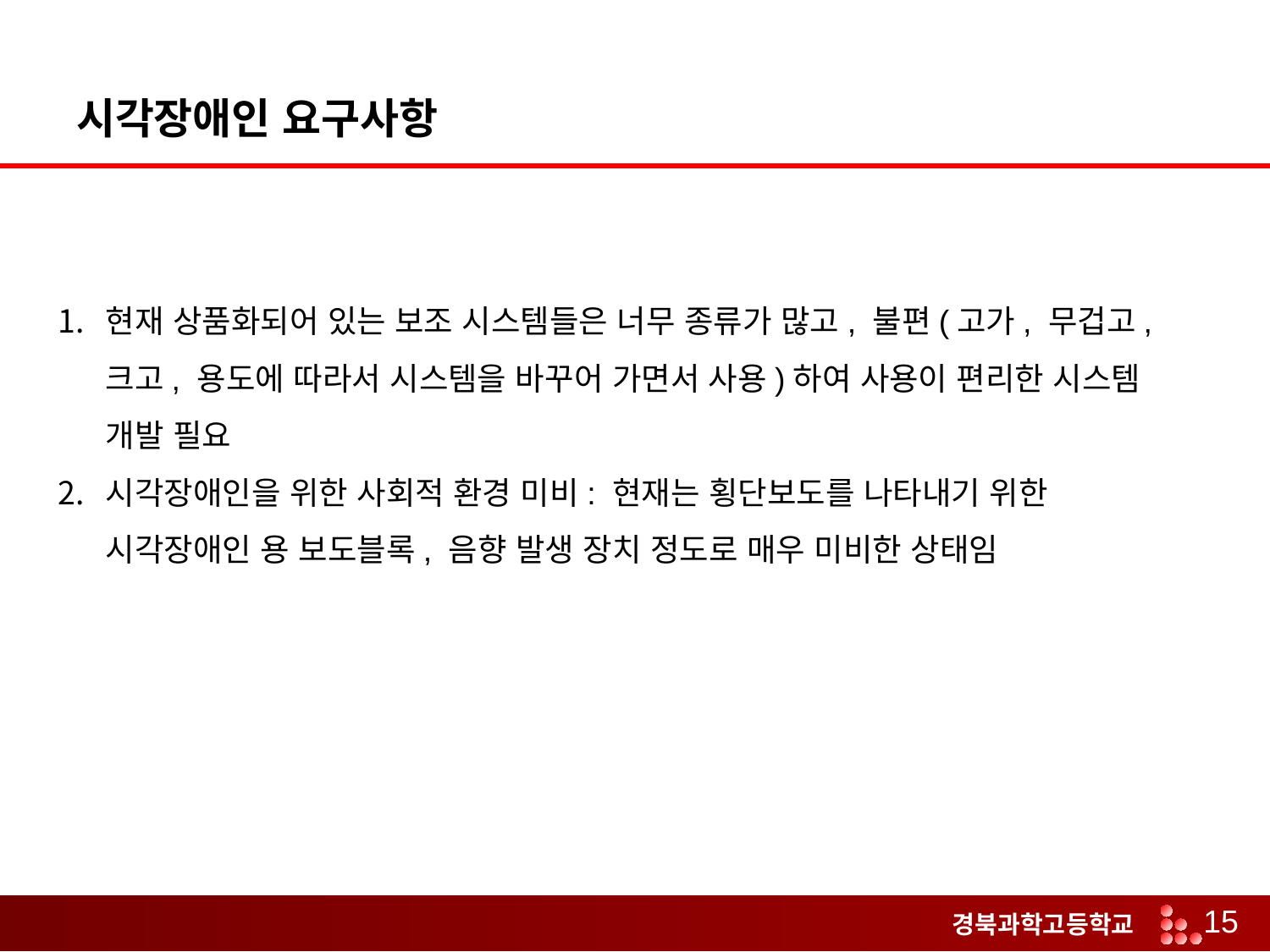

# 시각장애인 요구사항
현재 상품화되어 있는 보조 시스템들은 너무 종류가 많고, 불편(고가, 무겁고, 크고, 용도에 따라서 시스템을 바꾸어 가면서 사용)하여 사용이 편리한 시스템 개발 필요
시각장애인을 위한 사회적 환경 미비: 현재는 횡단보도를 나타내기 위한 시각장애인 용 보도블록, 음향 발생 장치 정도로 매우 미비한 상태임
15